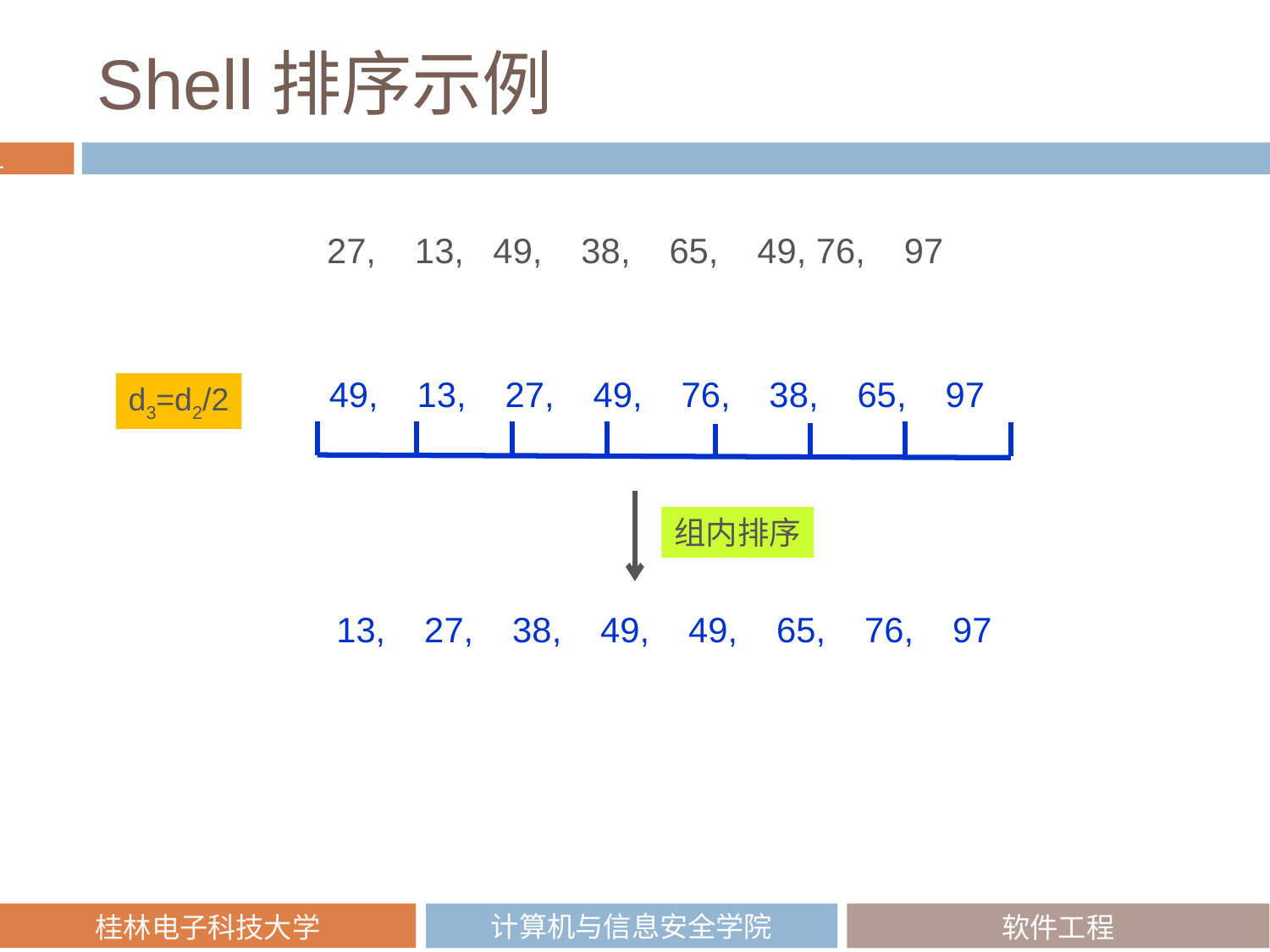

# Shell排序示例
27,    13,   49,    38,    65,    49, 76,    97
49,    13,    27,    49,    76,    38,    65,    97
d3=d2/2
组内排序
13,    27,    38,    49,    49,    65,    76,    97